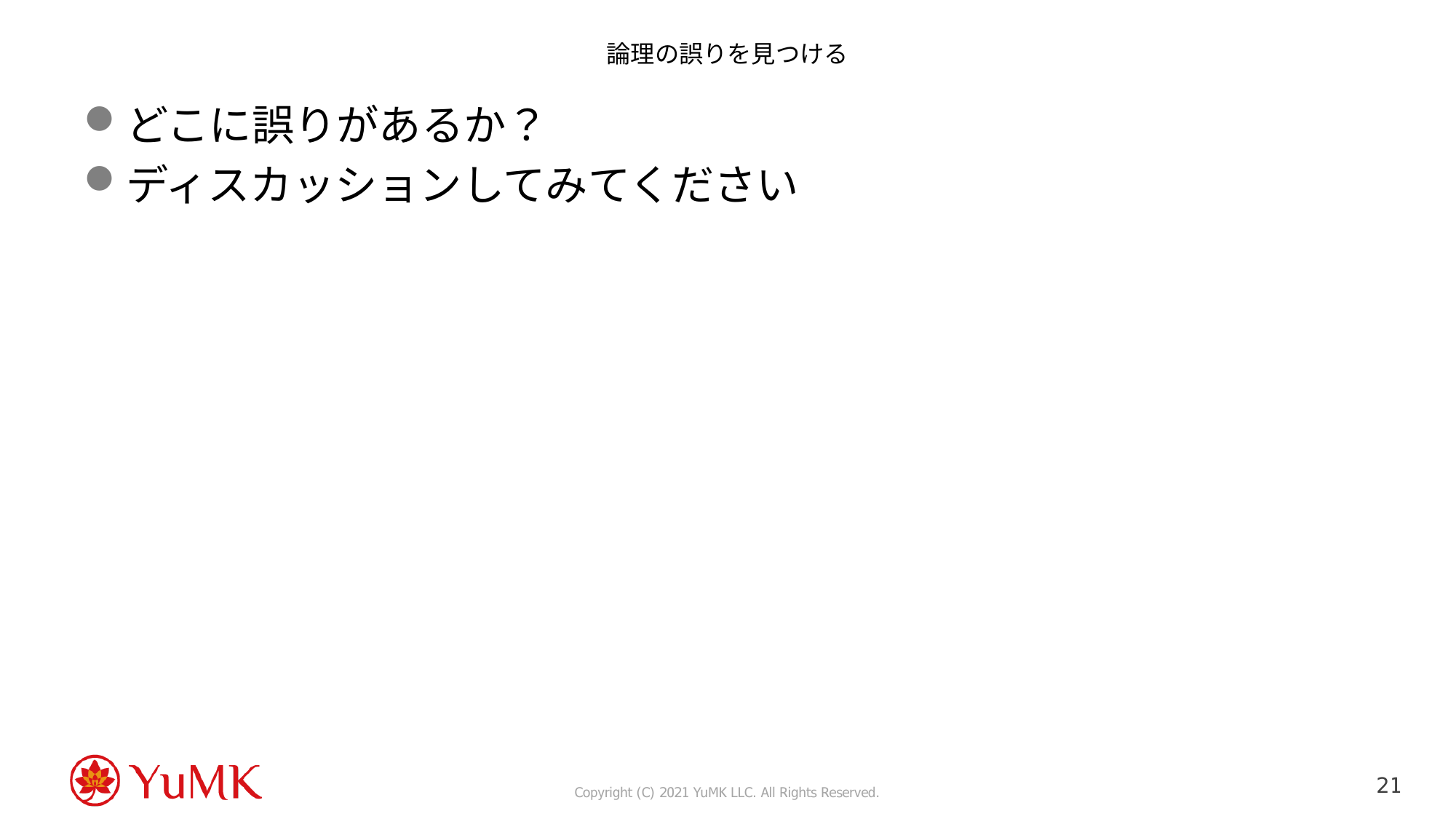

# 論理の誤りを見つける
どこに誤りがあるか？
ディスカッションしてみてください
21